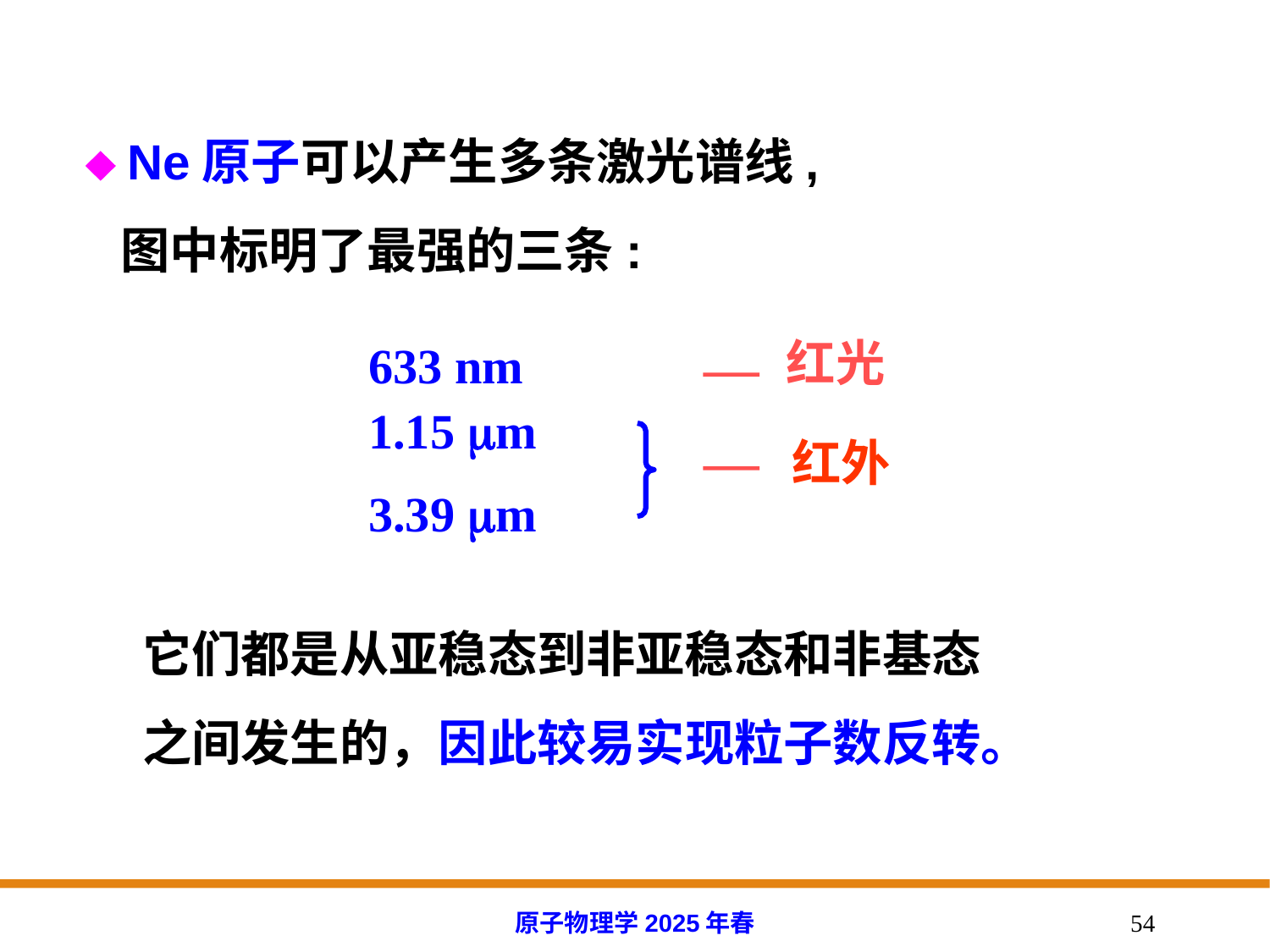

♦ Ne原子可以产生多条激光谱线,
  图中标明了最强的三条:
633 nm
1.15 μm
3.39 μm
红光

红外

它们都是从亚稳态到非亚稳态和非基态
之间发生的，因此较易实现粒子数反转。
原子物理学2025年春
54